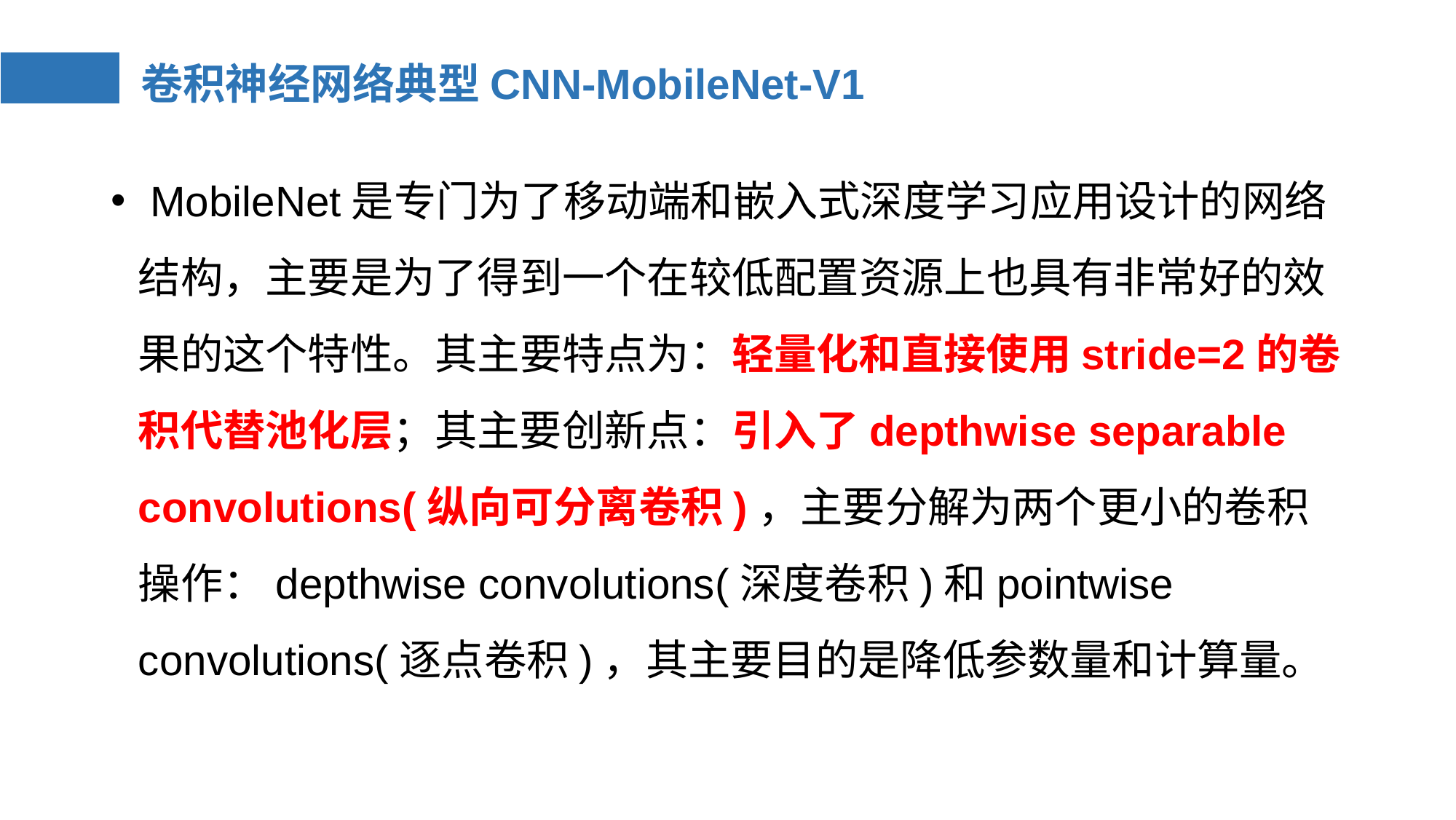

# 卷积神经网络典型CNN-MobileNet-V1
 MobileNet是专门为了移动端和嵌入式深度学习应用设计的网络结构，主要是为了得到一个在较低配置资源上也具有非常好的效果的这个特性。其主要特点为：轻量化和直接使用stride=2的卷积代替池化层；其主要创新点：引入了depthwise separable convolutions(纵向可分离卷积)，主要分解为两个更小的卷积操作：depthwise convolutions(深度卷积)和pointwise convolutions(逐点卷积)，其主要目的是降低参数量和计算量。